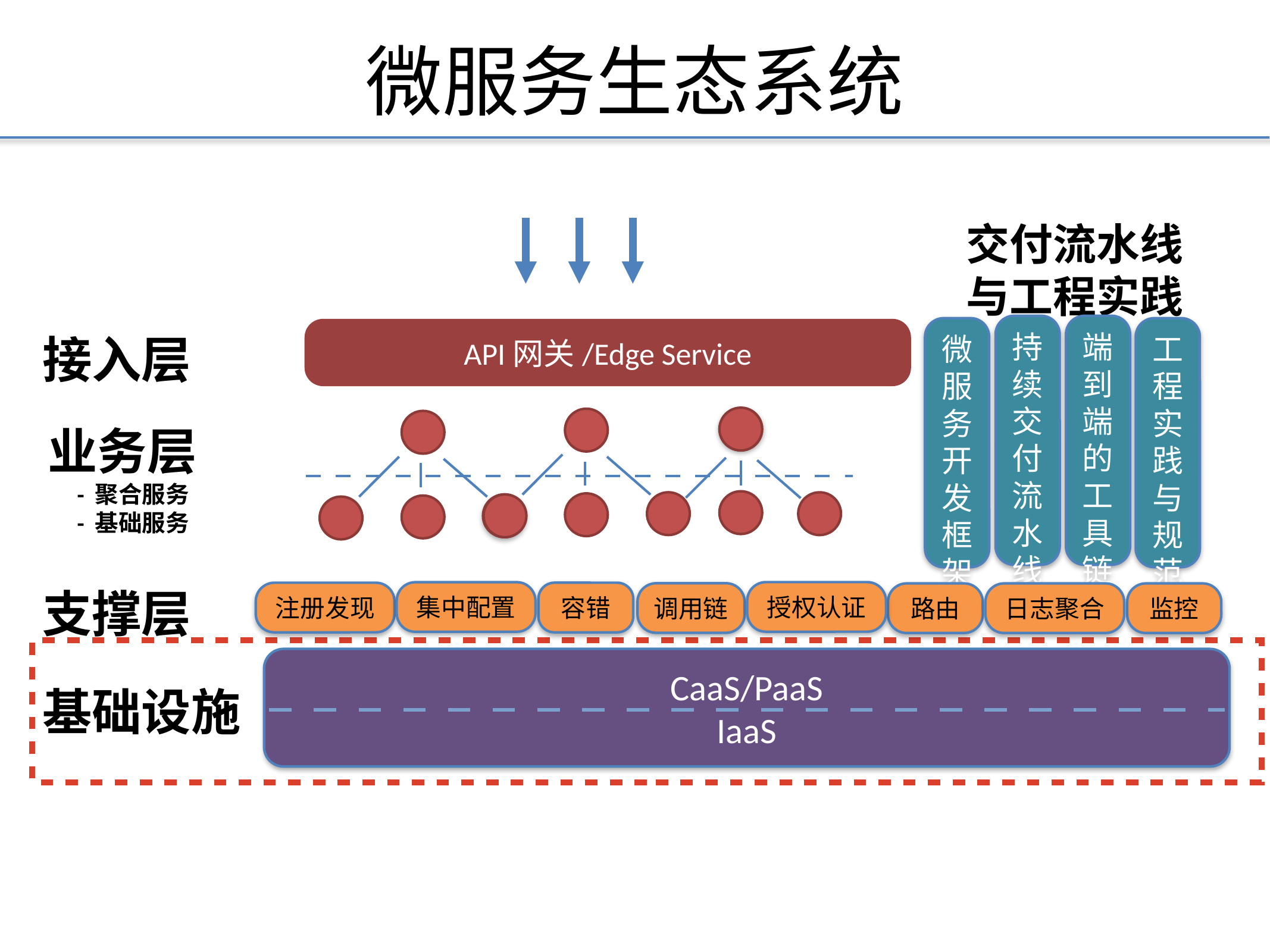

微服务生态系统

交付流水线
与工程实践

持续交
付流水线
端
到端的工具链
微
服
务
开发框架
工程实践与规范
API网关/Edge Service
接入层

业务层
    - 聚合服务
    - 基础服务

授权认证
集中配置
注册发现
容错
调用链
路由
日志聚合
监控
支撑层

CaaS/PaaS
IaaS

基础设施